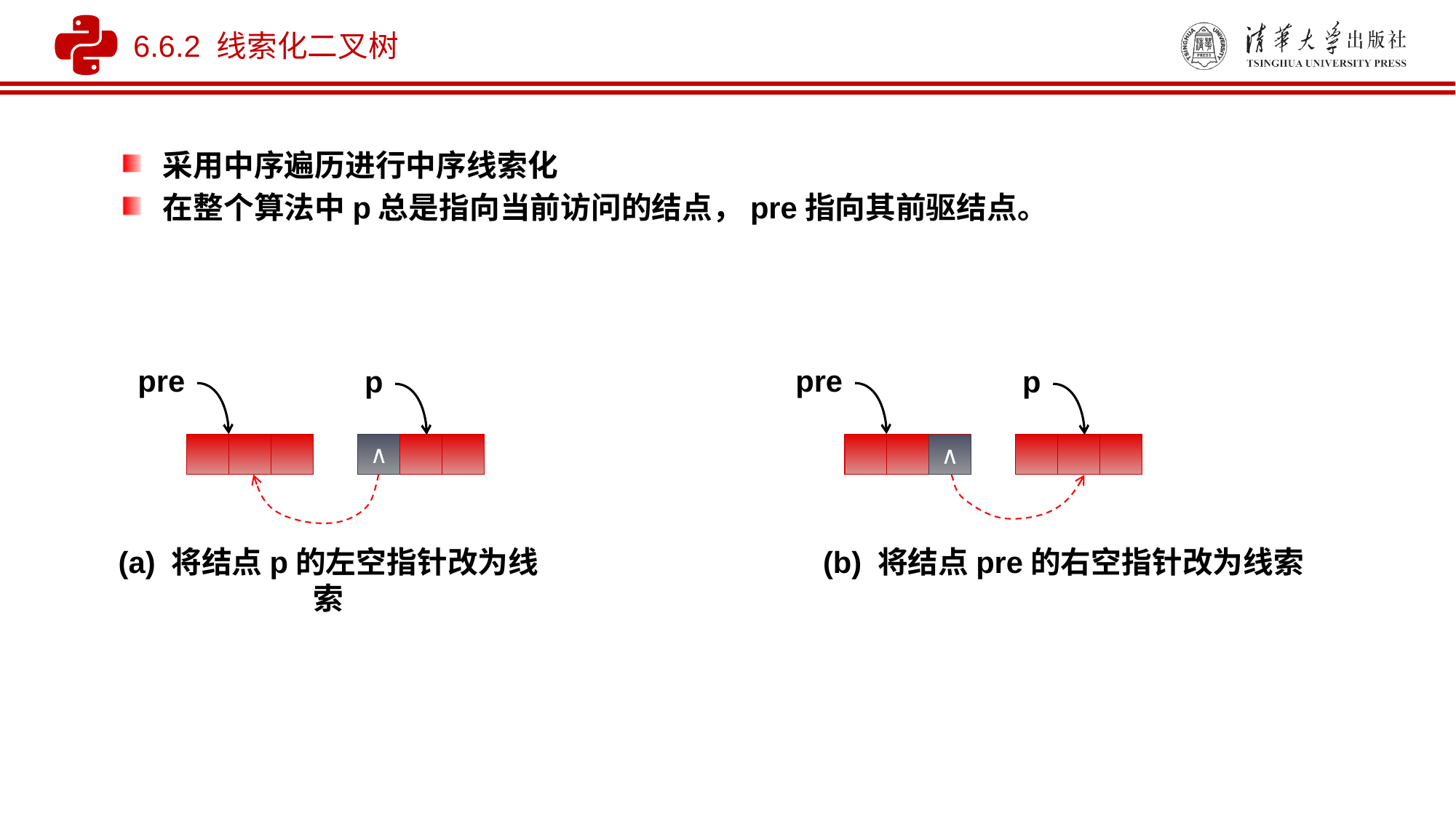

6.6.2 线索化二叉树
采用中序遍历进行中序线索化
在整个算法中p总是指向当前访问的结点，pre指向其前驱结点。
pre
p

∧

(a) 将结点p的左空指针改为线索
pre
p

∧

(b) 将结点pre的右空指针改为线索